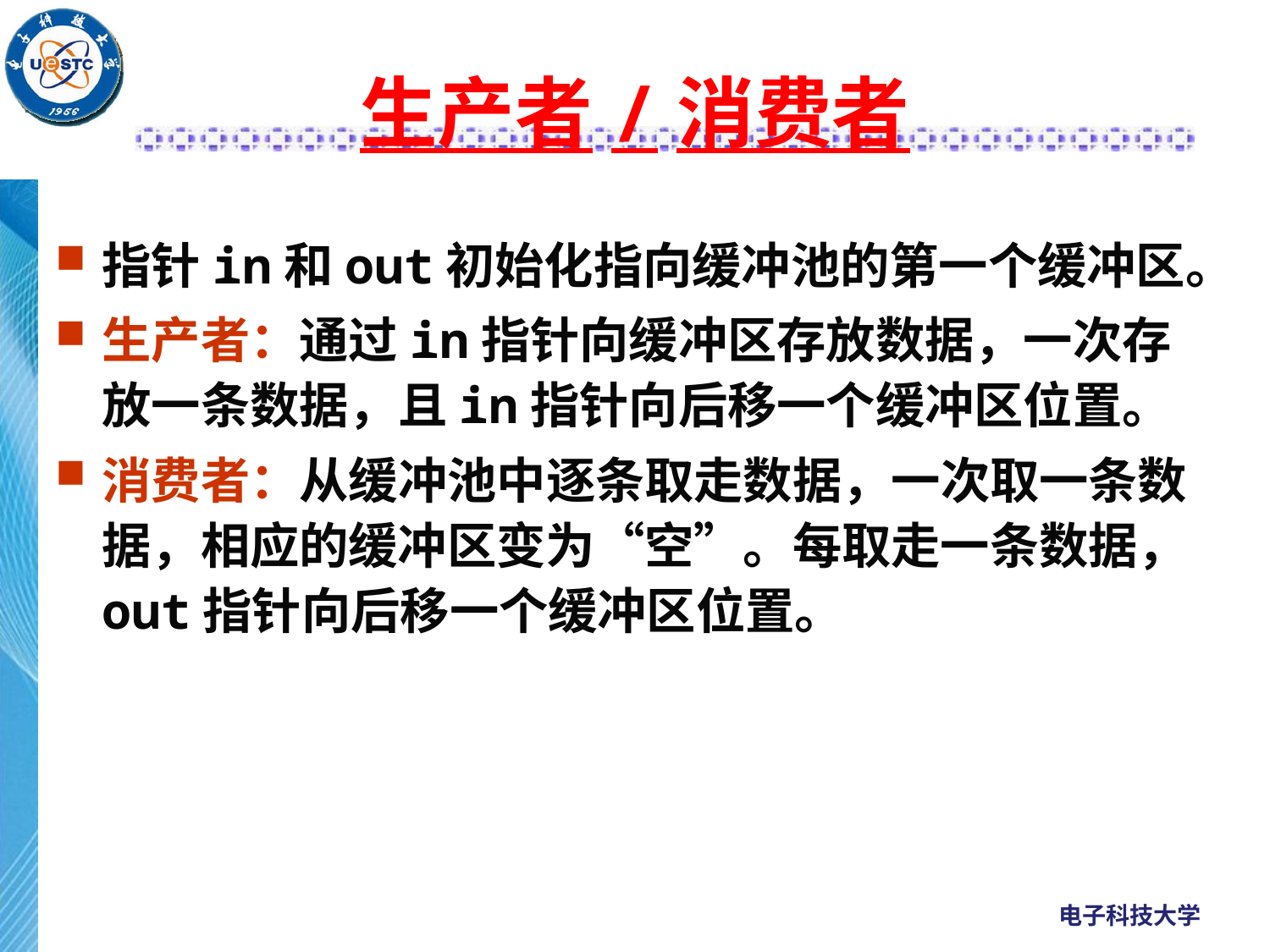

生产者/消费者
指针in和out初始化指向缓冲池的第一个缓冲区。
生产者：通过in指针向缓冲区存放数据，一次存放一条数据，且in指针向后移一个缓冲区位置。
消费者：从缓冲池中逐条取走数据，一次取一条数据，相应的缓冲区变为“空”。每取走一条数据，out指针向后移一个缓冲区位置。